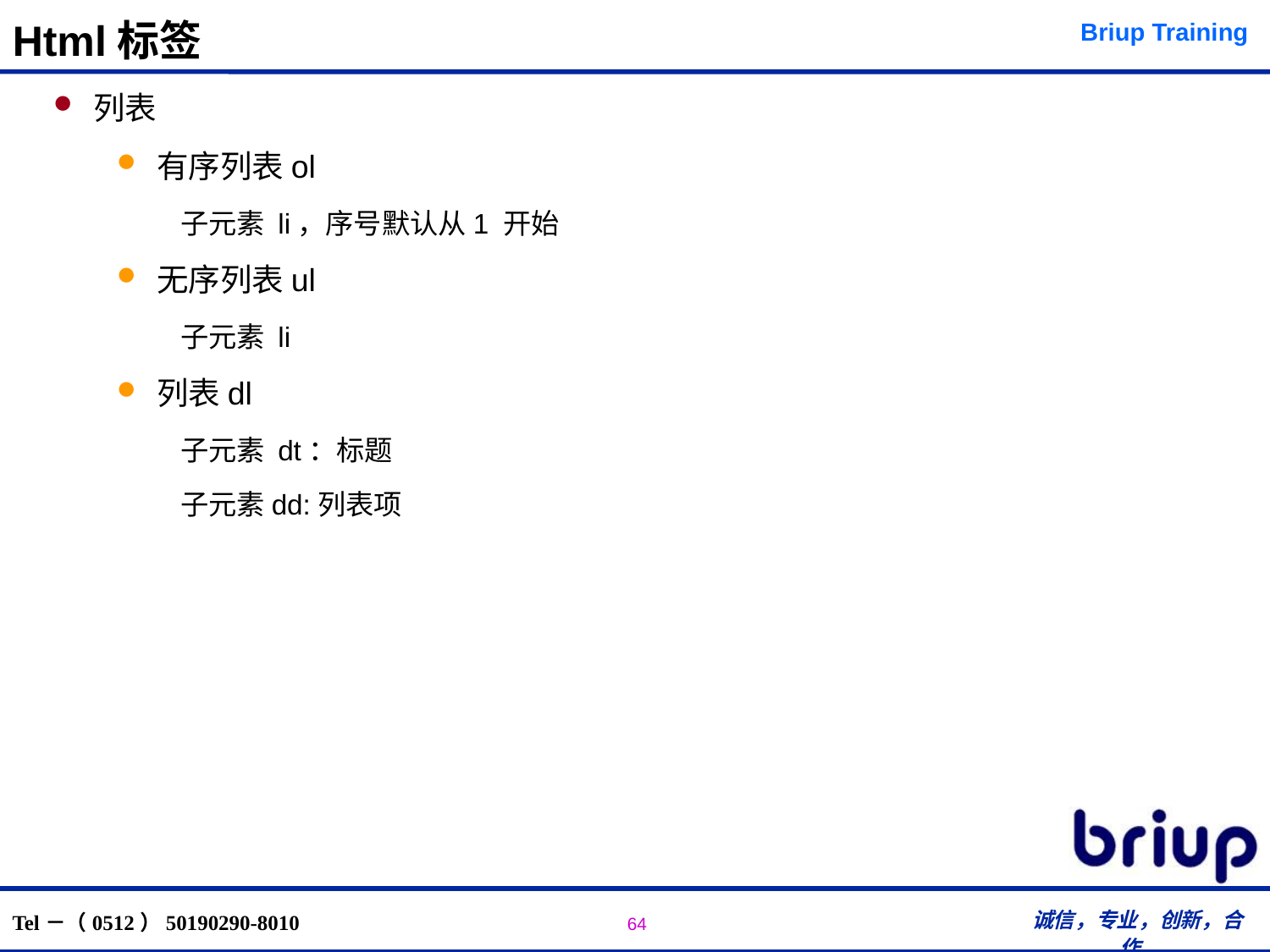

# Html标签
列表
有序列表ol
子元素 li，序号默认从1 开始
无序列表ul
子元素 li
列表dl
子元素 dt：标题
子元素dd:列表项